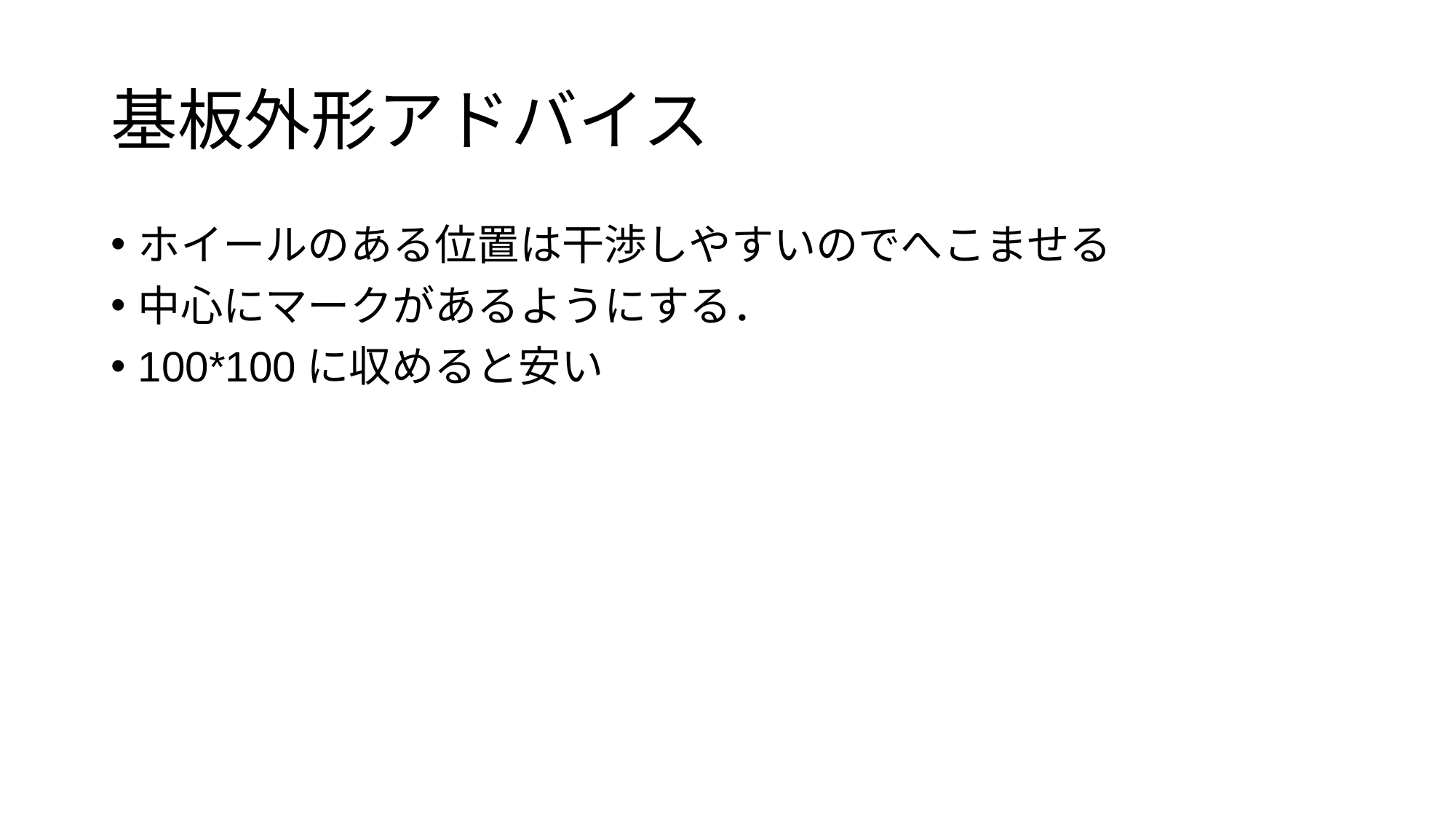

# 基板外形アドバイス
ホイールのある位置は干渉しやすいのでへこませる
中心にマークがあるようにする．
100*100に収めると安い